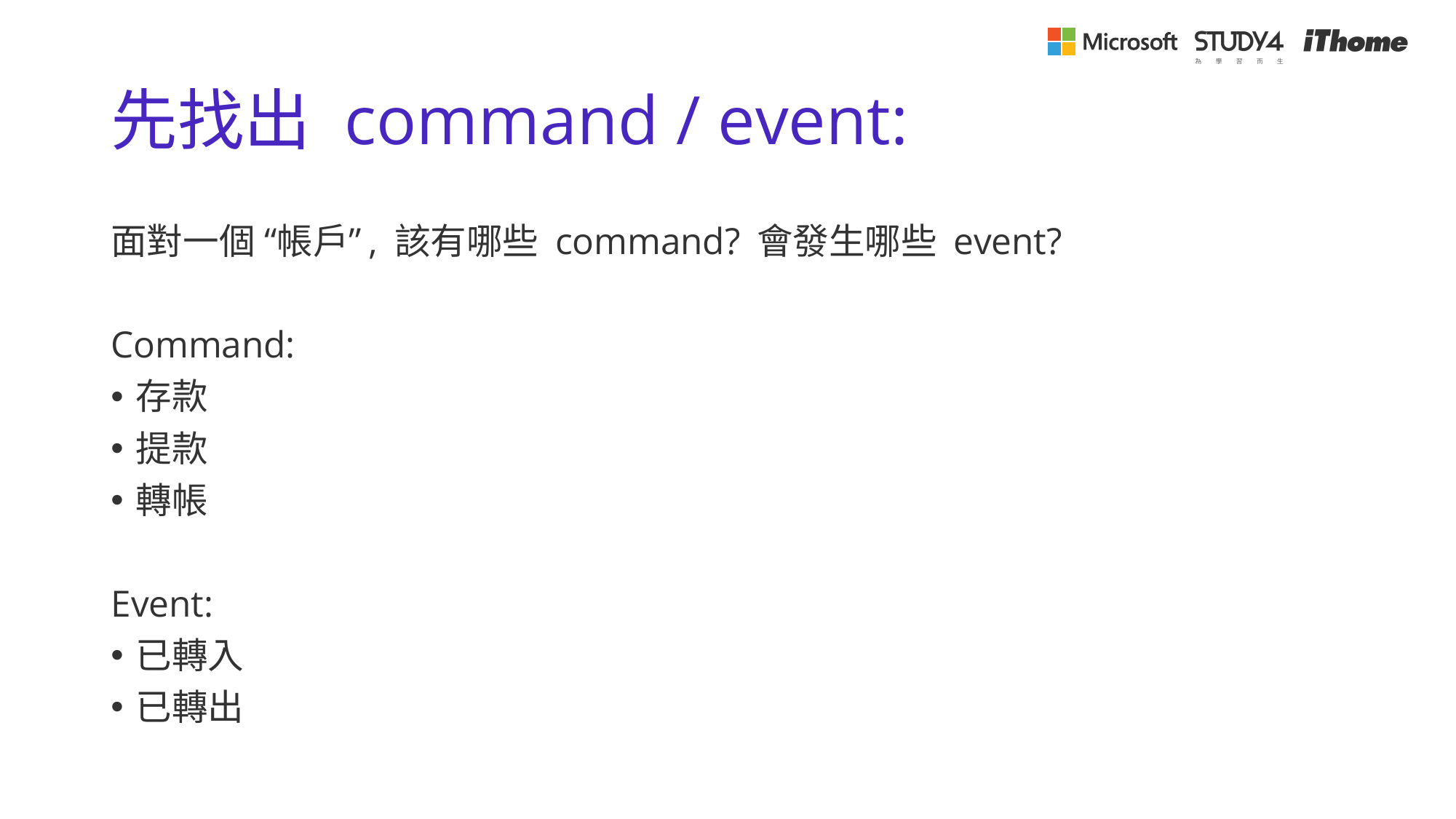

# 先找出 command / event:
面對一個 “帳戶”, 該有哪些 command? 會發生哪些 event?

Command:
存款
提款
轉帳

Event:
已轉入
已轉出